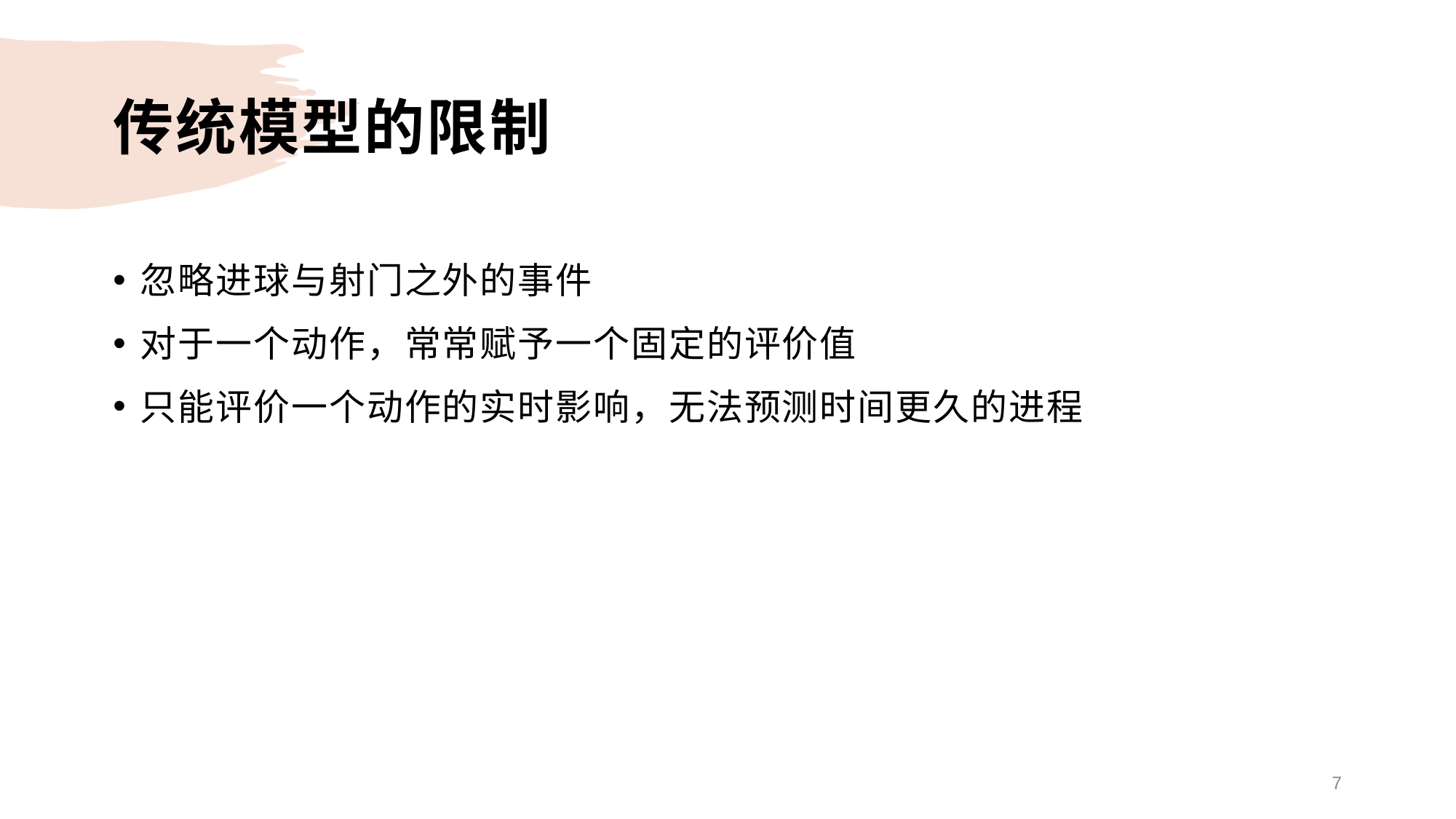

# 传统模型的限制
忽略进球与射门之外的事件
对于一个动作，常常赋予一个固定的评价值
只能评价一个动作的实时影响，无法预测时间更久的进程

7